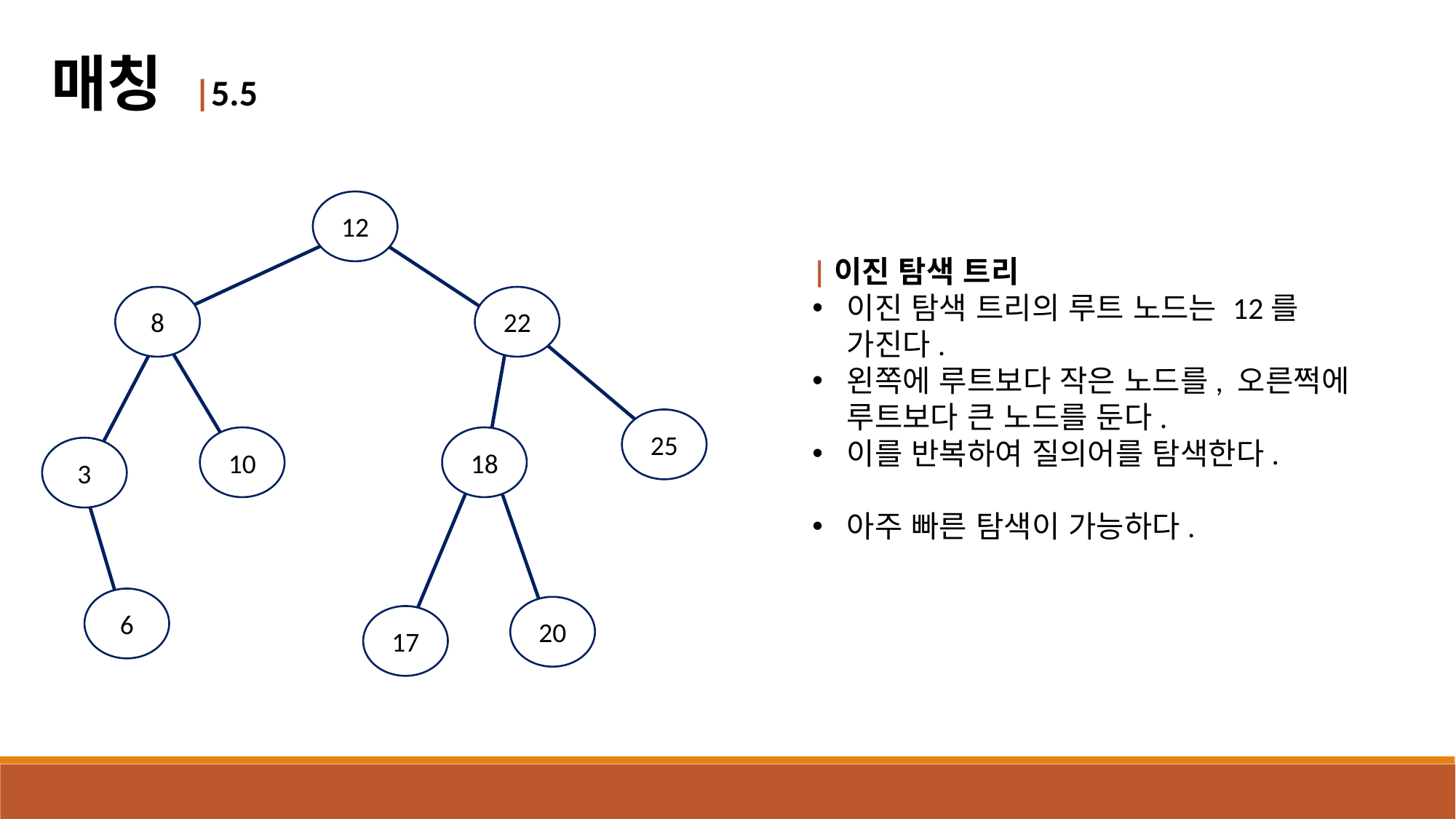

매칭 |5.5
12
|이진 탐색 트리
이진 탐색 트리의 루트 노드는 12를 가진다.
왼쪽에 루트보다 작은 노드를, 오른쩍에 루트보다 큰 노드를 둔다.
이를 반복하여 질의어를 탐색한다.

아주 빠른 탐색이 가능하다.
8
22
25
10
18
3
6
20
17